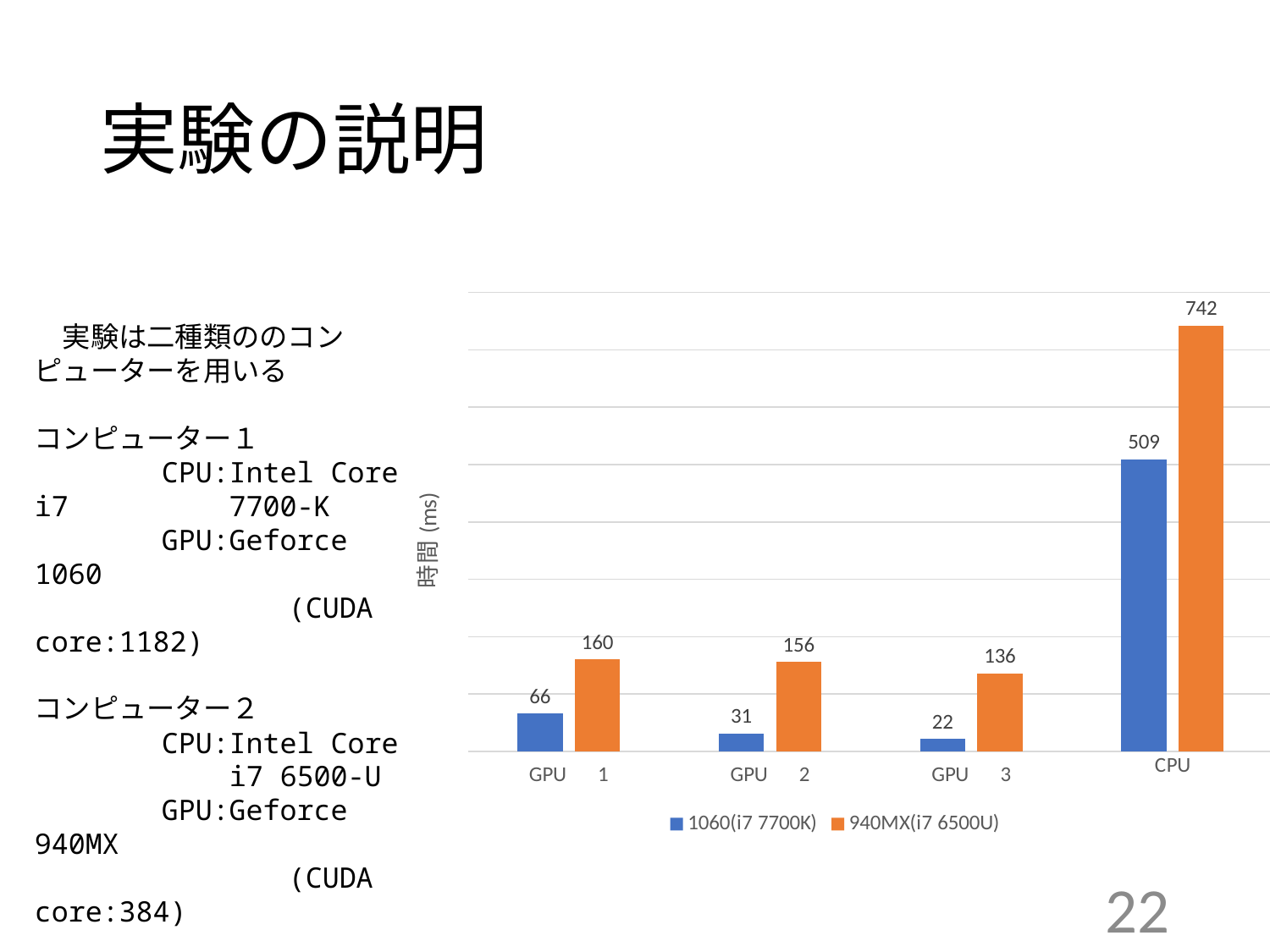

実験の説明

### Chart

| Category | 1060(i7 7700K) | 940MX(i7 6500U) |
|---|---|---|
| GPU　1 | 66.0 | 160.0 |
| GPU　2 | 31.0 | 156.0 |
| GPU　3 | 22.0 | 136.0 |
| CPU | 509.0 | 742.0 |
　実験は二種類ののコンピューターを用いる

コンピューター１
	CPU:Intel Core i7 	    7700-K
	GPU:Geforce 1060
		(CUDA core:1182)

コンピューター２　　	CPU:Intel Core
	    i7 6500-U
	GPU:Geforce 940MX
		(CUDA core:384)

22